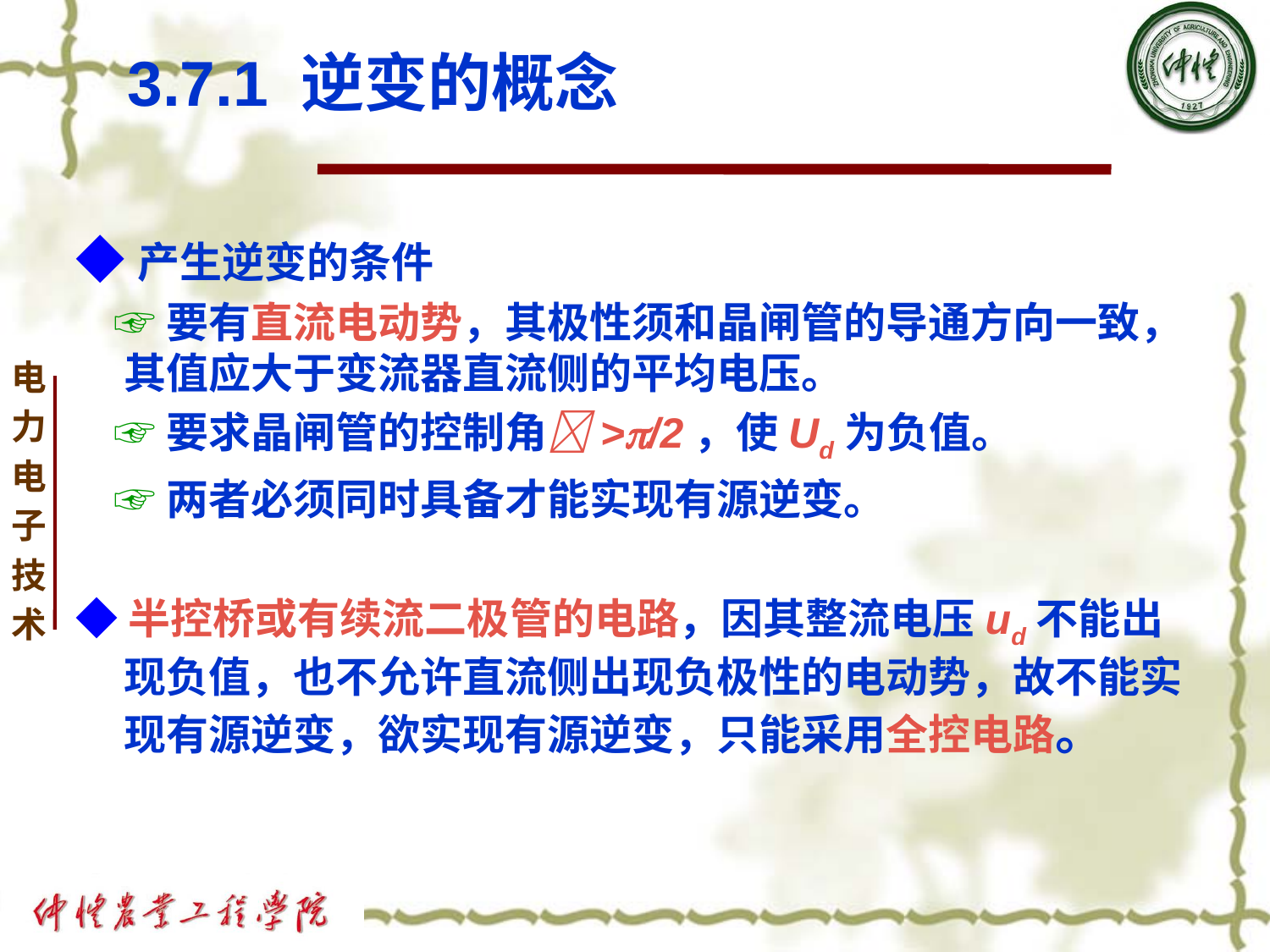

# 3.7.1 逆变的概念
◆产生逆变的条件
    ☞要有直流电动势，其极性须和晶闸管的导通方向一致，其值应大于变流器直流侧的平均电压。
    ☞要求晶闸管的控制角α>π/2，使Ud为负值。
    ☞两者必须同时具备才能实现有源逆变。

◆半控桥或有续流二极管的电路，因其整流电压ud不能出现负值，也不允许直流侧出现负极性的电动势，故不能实现有源逆变，欲实现有源逆变，只能采用全控电路。